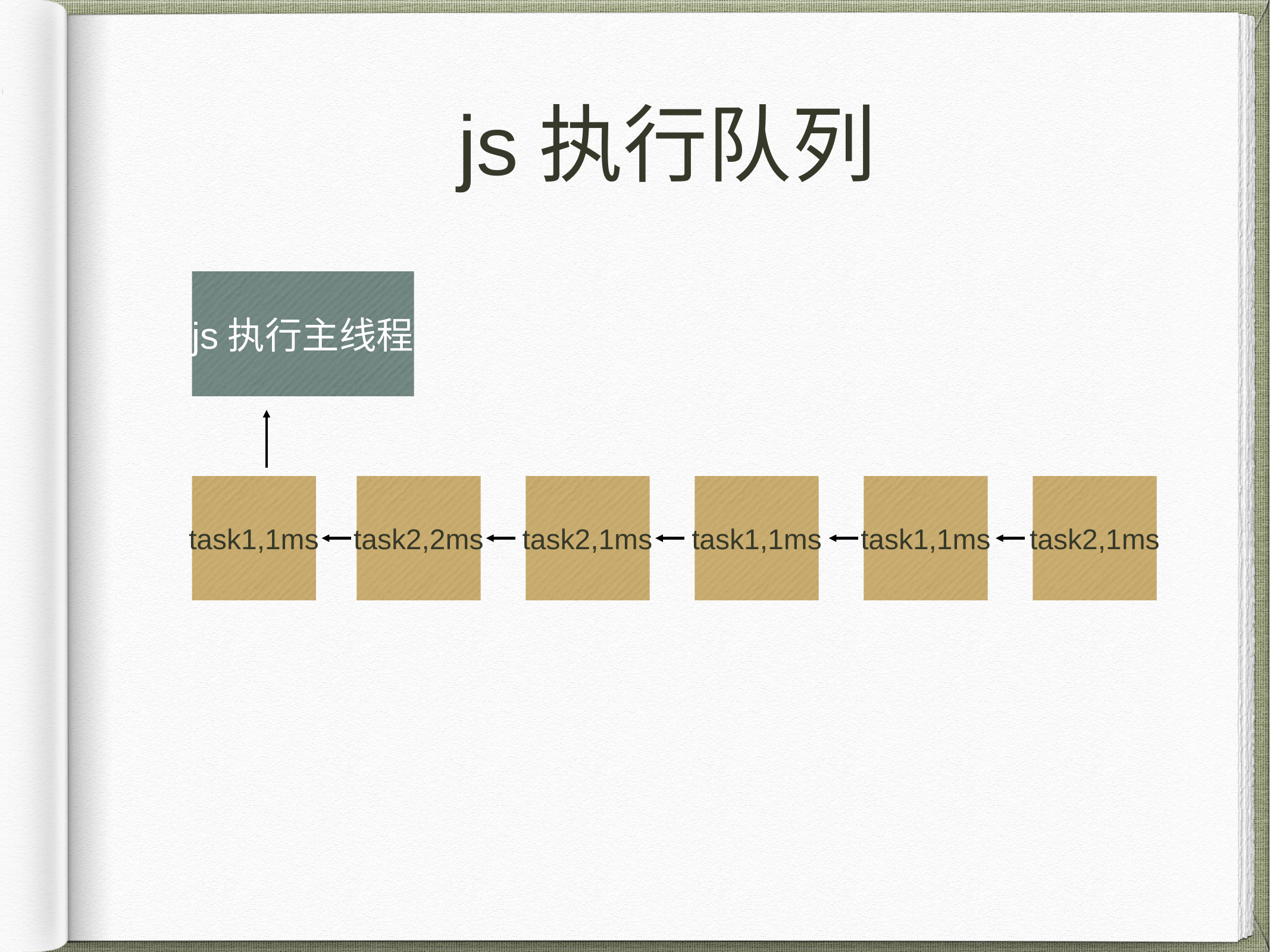

# js执行队列

js执行主线程

task1,1ms
task2,2ms
task2,1ms
task1,1ms
task1,1ms
task2,1ms